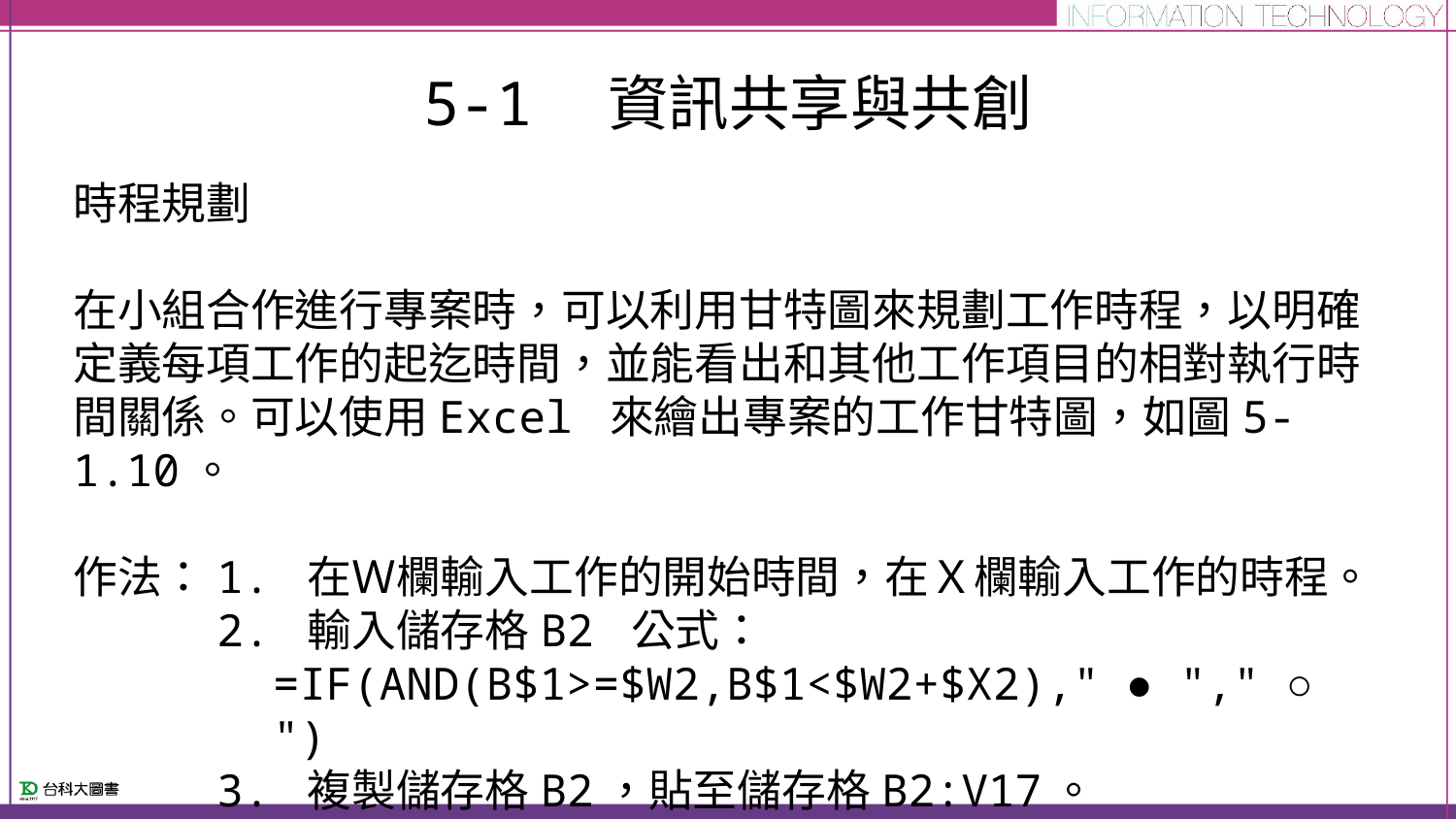

# 5-1　資訊共享與共創
時程規劃

在小組合作進行專案時，可以利用甘特圖來規劃工作時程，以明確定義每項工作的起迄時間，並能看出和其他工作項目的相對執行時間關係。可以使用Excel 來繪出專案的工作甘特圖，如圖5-1.10。

作法：1. 在Ｗ欄輸入工作的開始時間，在Ｘ欄輸入工作的時程。
　　　2. 輸入儲存格B2 公式：=IF(AND(B$1>=$W2,B$1<$W2+$X2)," ● "," ○ ")
　　　3. 複製儲存格B2，貼至儲存格B2:V17。